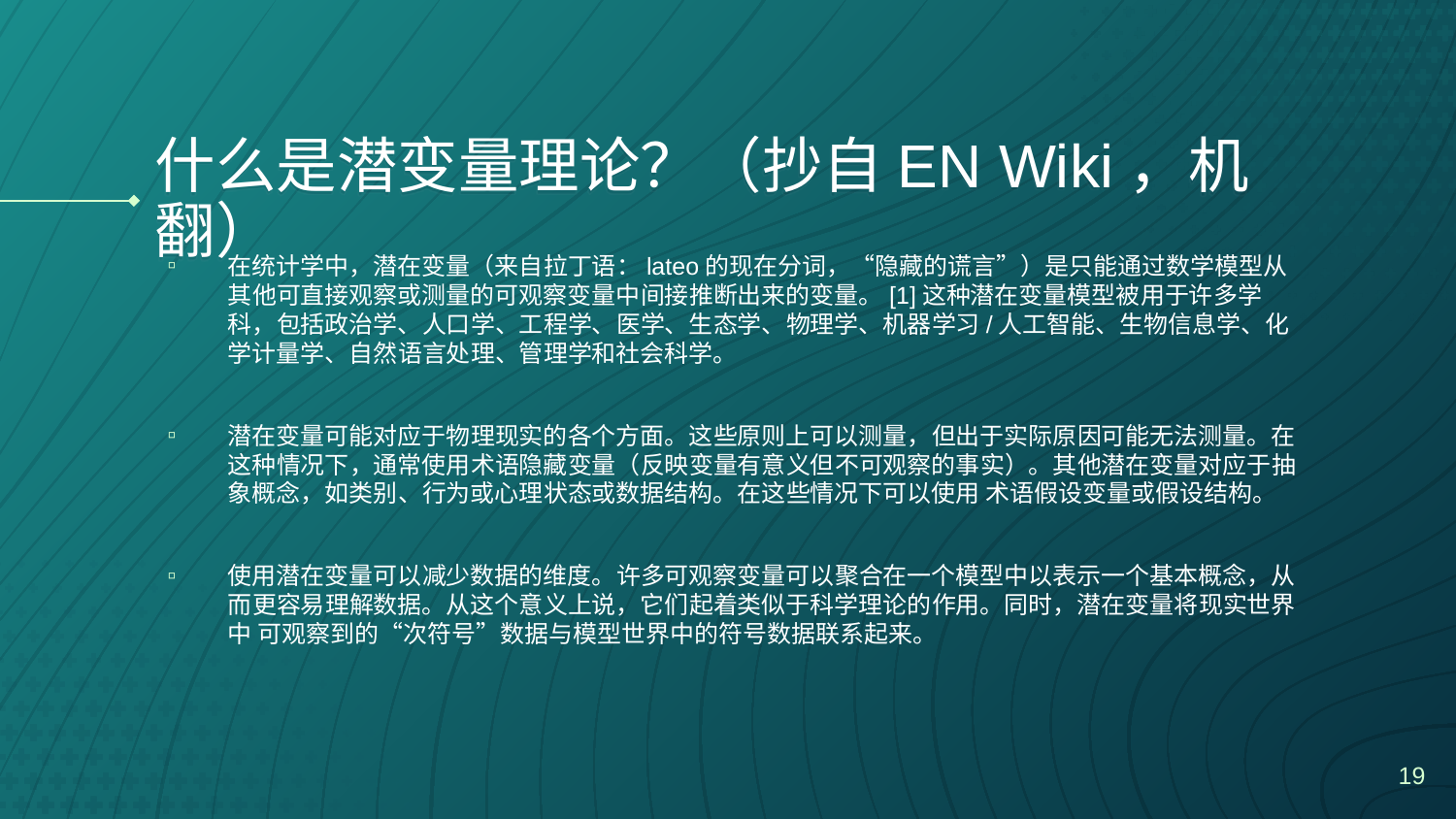

# 什么是潜变量理论？（抄自EN Wiki，机翻）
在统计学中，潜在变量（来自拉丁语：lateo的现在分词，“隐藏的谎言”）是只能通过数学模型从其他可直接观察或测量的可观察变量中间接推断出来的变量。[1]这种潜在变量模型被用于许多学科，包括政治学、人口学、工程学、医学、生态学、物理学、机器学习/人工智能、生物信息学、化学计量学、自然语言处理、管理学和社会科学。

潜在变量可能对应于物理现实的各个方面。这些原则上可以测量，但出于实际原因可能无法测量。在这种情况下，通常使用术语隐藏变量（反映变量有意义但不可观察的事实）。其他潜在变量对应于抽象概念，如类别、行为或心理状态或数据结构。在这些情况下可以使用 术语假设变量或假设结构。

使用潜在变量可以减少数据的维度。许多可观察变量可以聚合在一个模型中以表示一个基本概念，从而更容易理解数据。从这个意义上说，它们起着类似于科学理论的作用。同时，潜在变量将现实世界中 可观察到的“次符号”数据与模型世界中的符号数据联系起来。
19